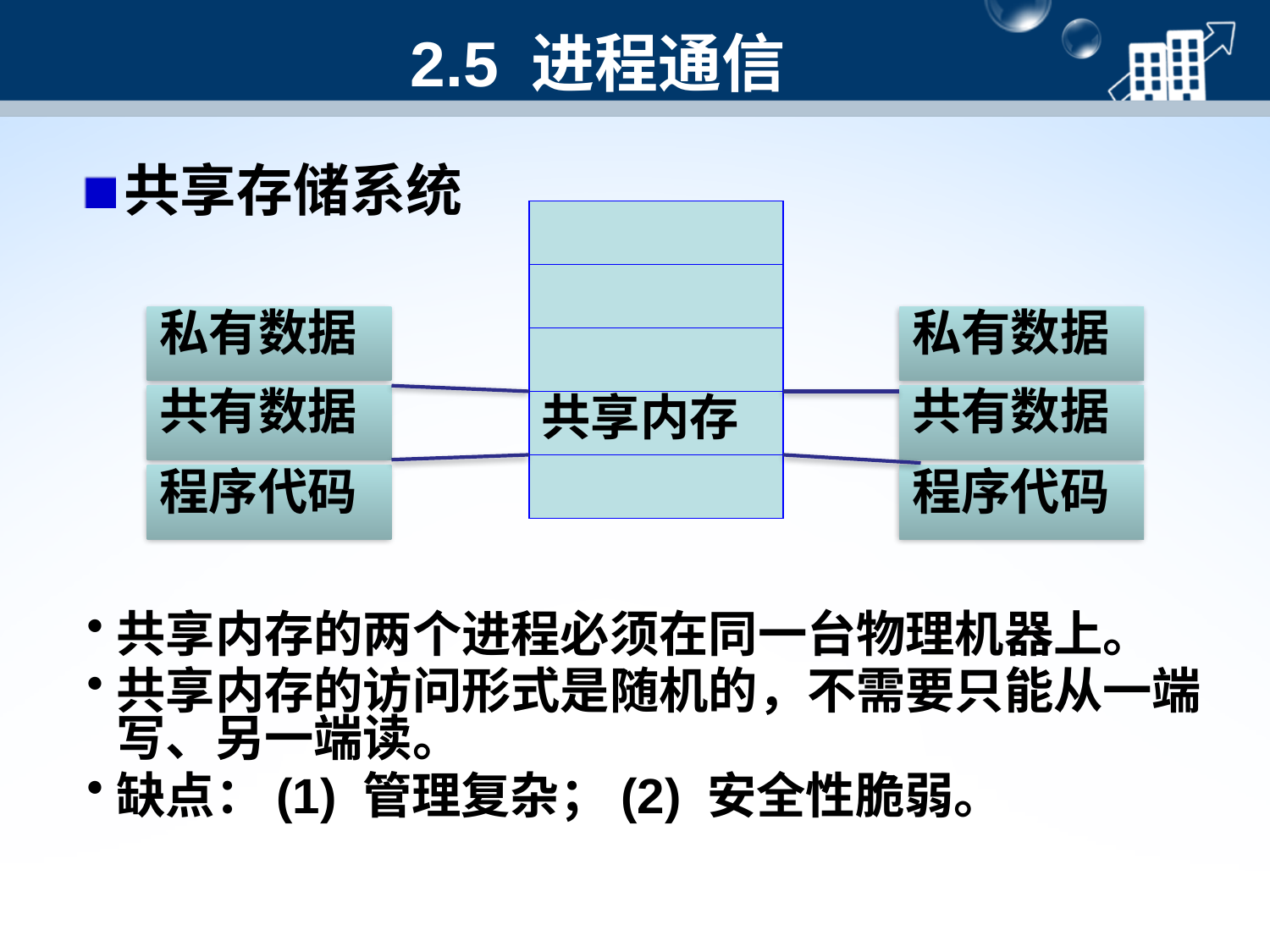

# 2.5 进程通信
共享存储系统

私有数据
私有数据

共有数据
共有数据
共享内存

程序代码
程序代码
共享内存的两个进程必须在同一台物理机器上。
共享内存的访问形式是随机的，不需要只能从一端写、另一端读。
缺点：(1) 管理复杂；(2) 安全性脆弱。